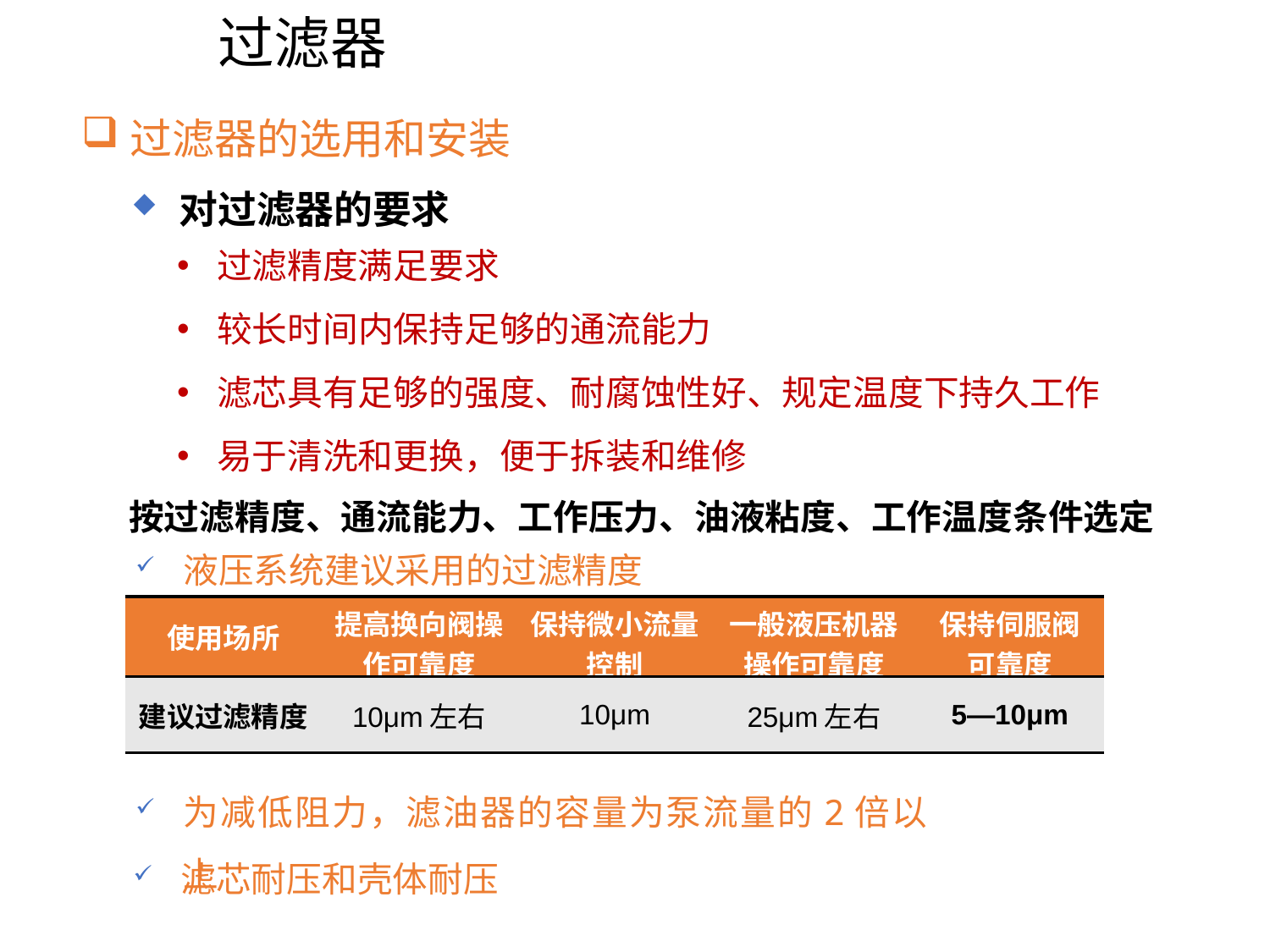

# 过滤器
过滤器的选用和安装
对过滤器的要求
过滤精度满足要求
较长时间内保持足够的通流能力
滤芯具有足够的强度、耐腐蚀性好、规定温度下持久工作
易于清洗和更换，便于拆装和维修
按过滤精度、通流能力、工作压力、油液粘度、工作温度条件选定
液压系统建议采用的过滤精度
| 使用场所 | 提高换向阀操作可靠度 | 保持微小流量控制 | 一般液压机器操作可靠度 | 保持伺服阀可靠度 |
| --- | --- | --- | --- | --- |
| 建议过滤精度 | 10μm左右 | 10μm | 25μm左右 | 5—10μm |
为减低阻力，滤油器的容量为泵流量的2倍以上
滤芯耐压和壳体耐压